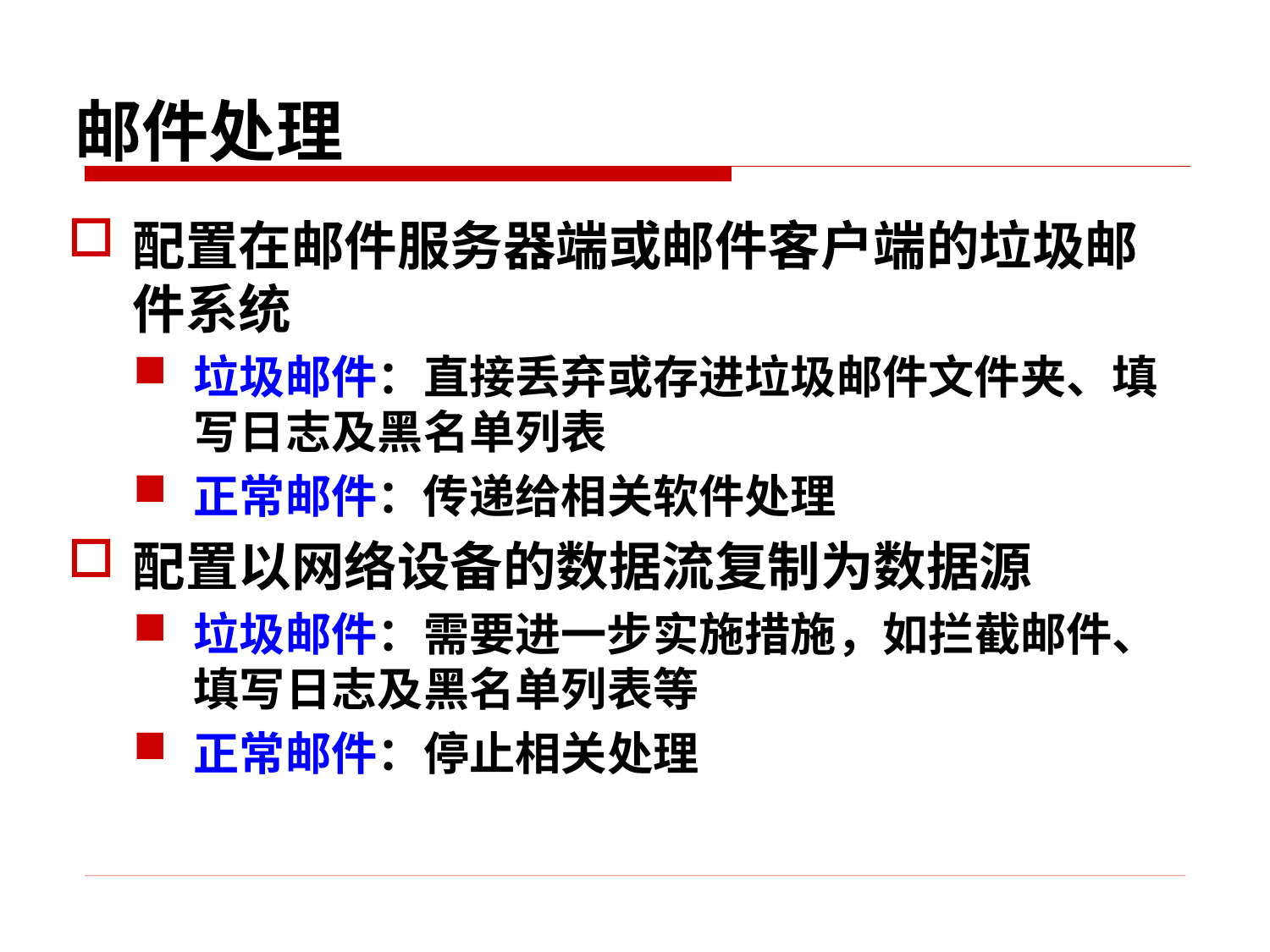

# 邮件处理
配置在邮件服务器端或邮件客户端的垃圾邮件系统
垃圾邮件：直接丢弃或存进垃圾邮件文件夹、填写日志及黑名单列表
正常邮件：传递给相关软件处理
配置以网络设备的数据流复制为数据源
垃圾邮件：需要进一步实施措施，如拦截邮件、填写日志及黑名单列表等
正常邮件：停止相关处理